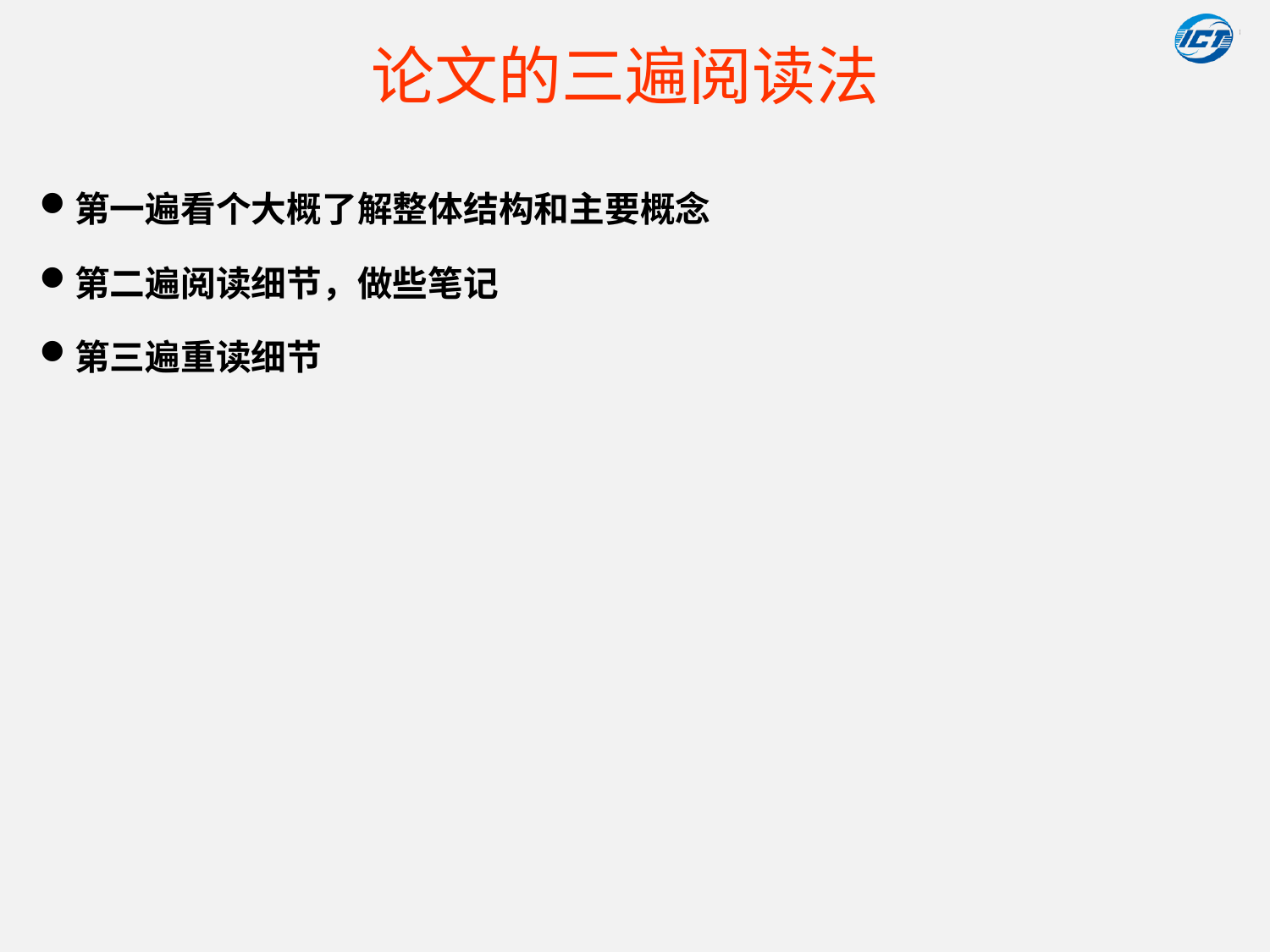

# 论文的三遍阅读法
第一遍看个大概了解整体结构和主要概念
第二遍阅读细节，做些笔记
第三遍重读细节